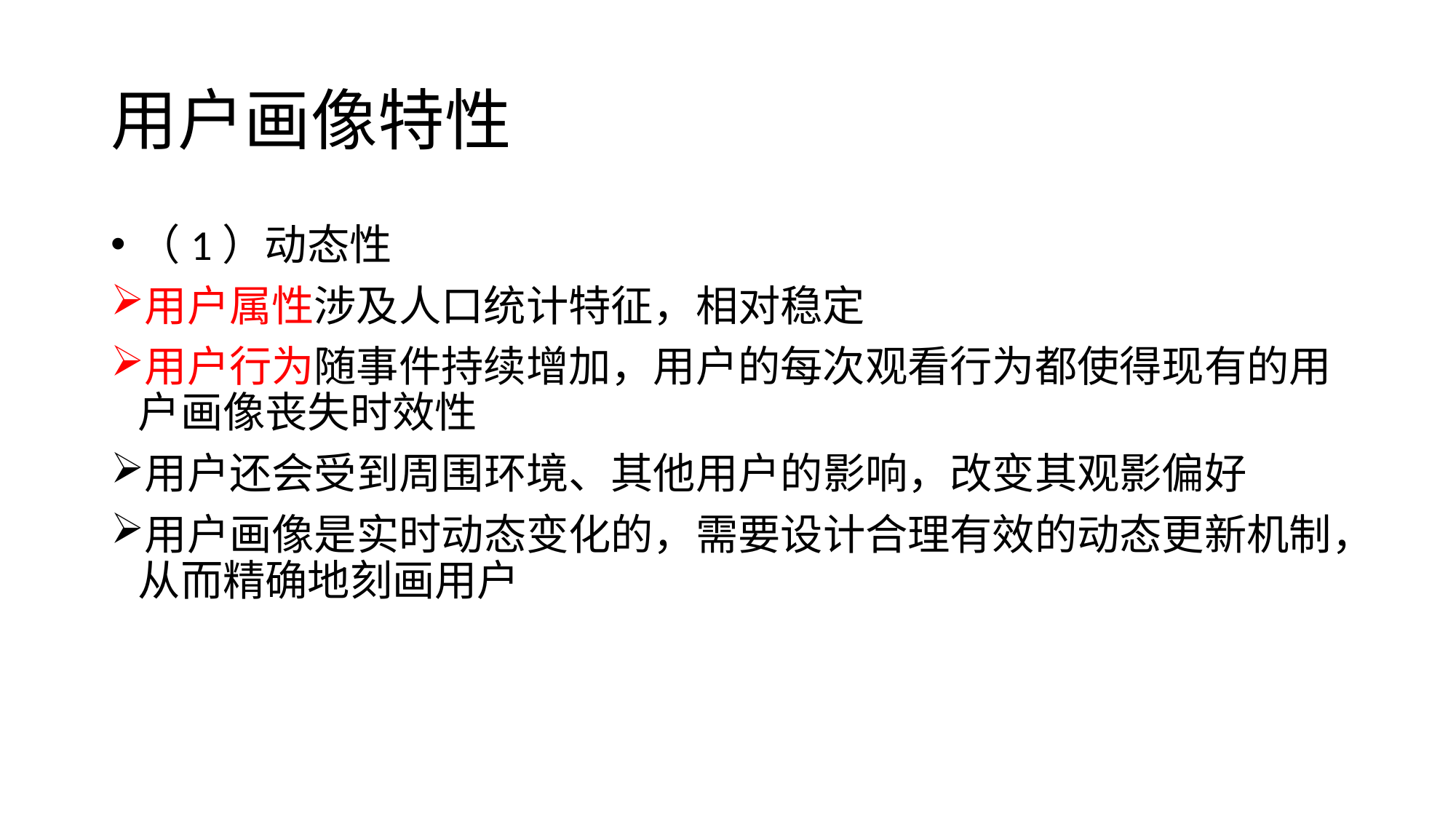

# 用户画像特性
（1）动态性
用户属性涉及人口统计特征，相对稳定
用户行为随事件持续增加，用户的每次观看行为都使得现有的用户画像丧失时效性
用户还会受到周围环境、其他用户的影响，改变其观影偏好
用户画像是实时动态变化的，需要设计合理有效的动态更新机制，从而精确地刻画用户